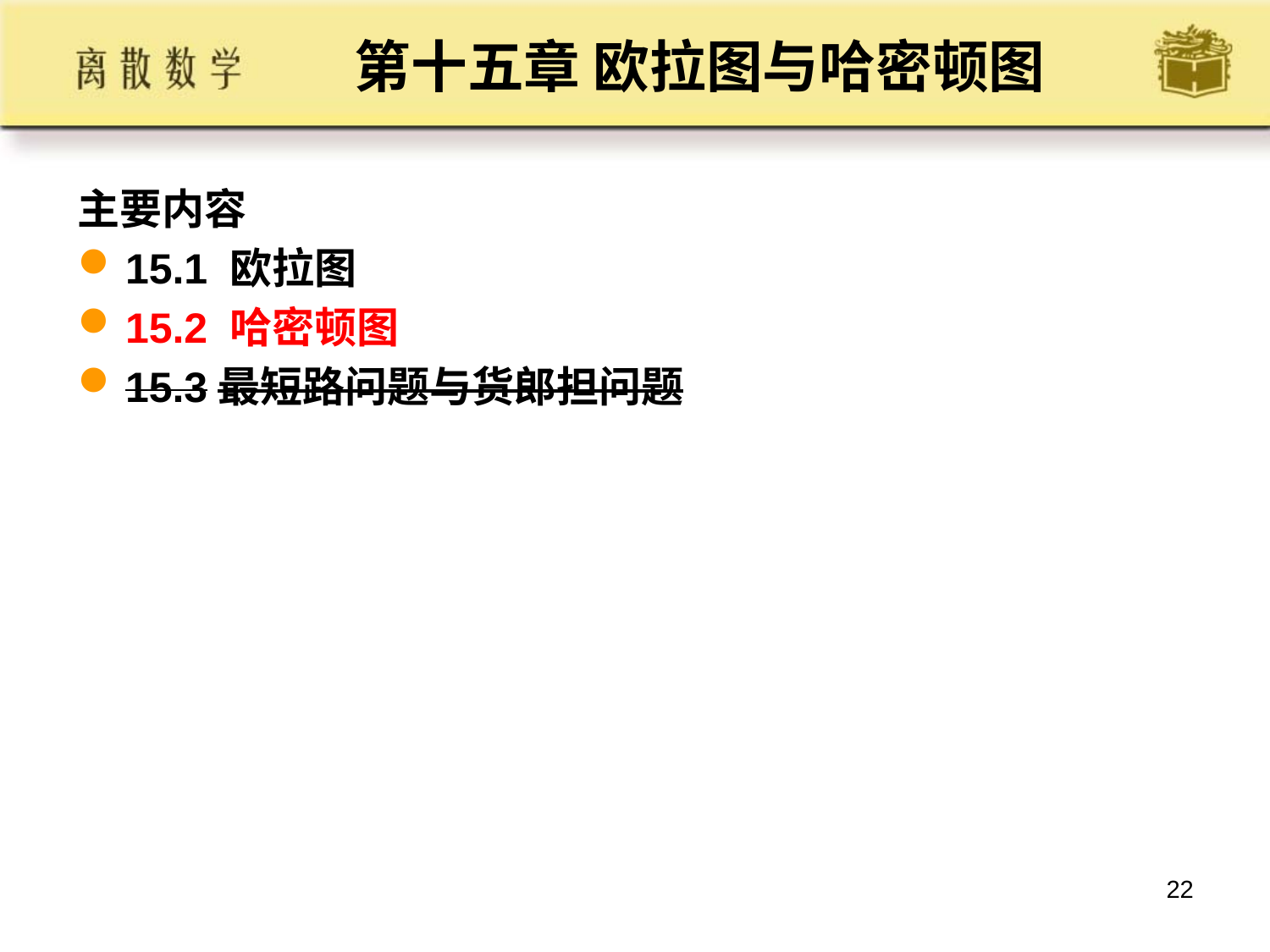

# 第十五章 欧拉图与哈密顿图
主要内容
15.1 欧拉图
15.2 哈密顿图
15.3最短路问题与货郎担问题

22